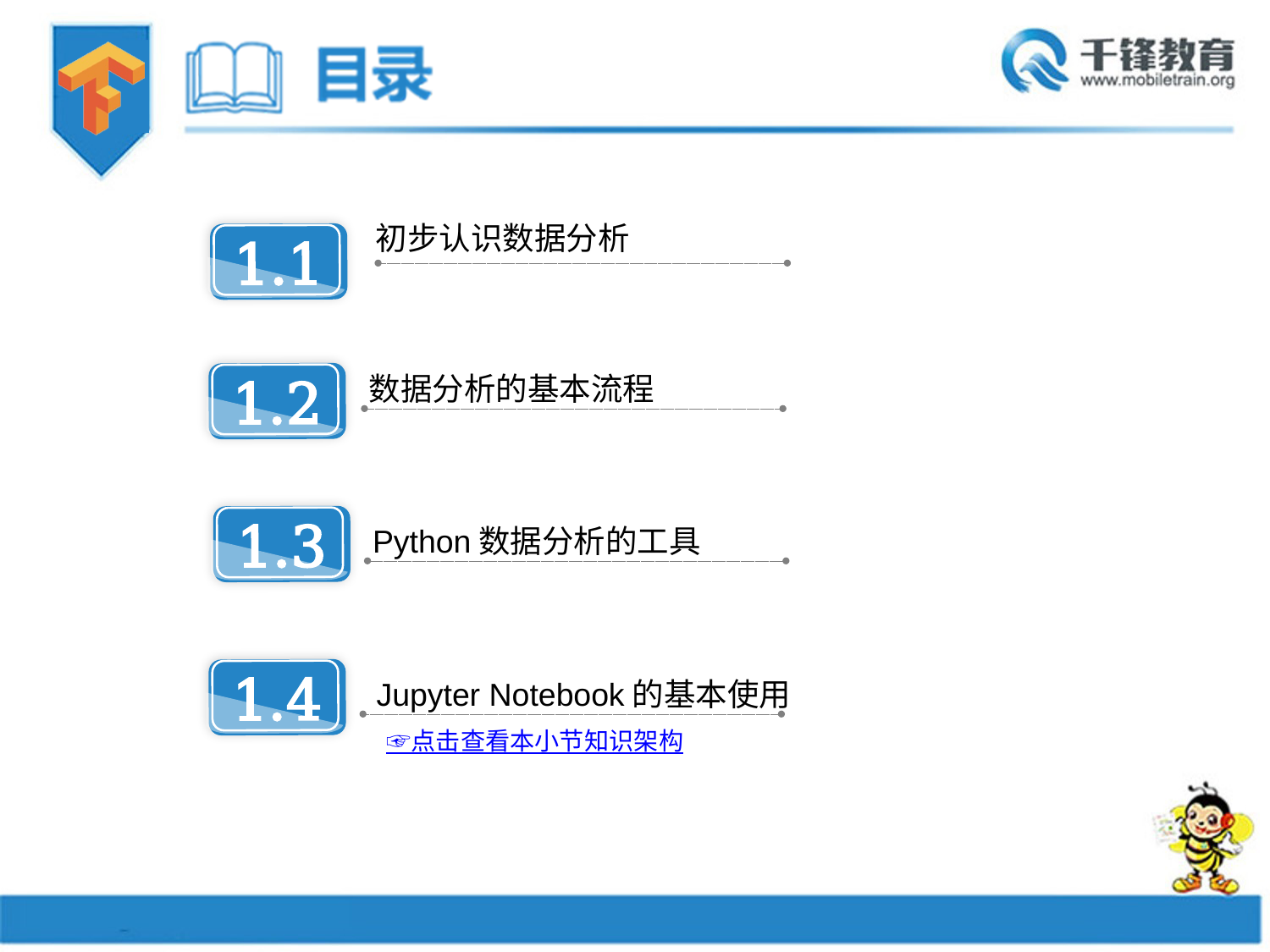

初步认识数据分析
1.1

数据分析的基本流程

1.2

1.3

Python数据分析的工具

1.4

Jupyter Notebook的基本使用

☞点击查看本小节知识架构